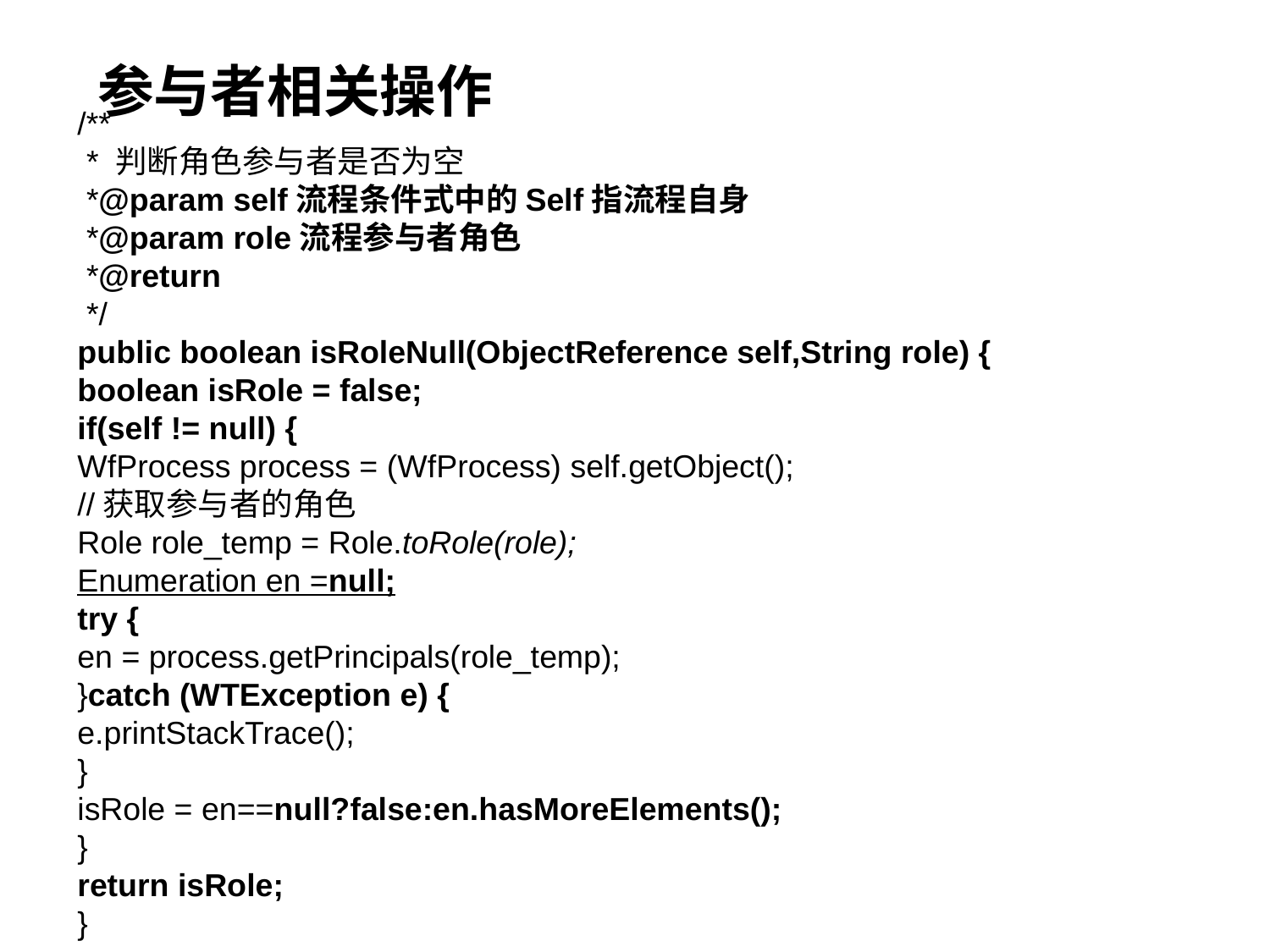

# 参与者相关操作
/**
 * 判断角色参与者是否为空
 *@param self流程条件式中的Self指流程自身
 *@param role流程参与者角色
 *@return
 */
public boolean isRoleNull(ObjectReference self,String role) {
boolean isRole = false;
if(self != null) {
WfProcess process = (WfProcess) self.getObject();
//获取参与者的角色
Role role_temp = Role.toRole(role);
Enumeration en =null;
try {
en = process.getPrincipals(role_temp);
}catch (WTException e) {
e.printStackTrace();
}
isRole = en==null?false:en.hasMoreElements();
}
return isRole;
}